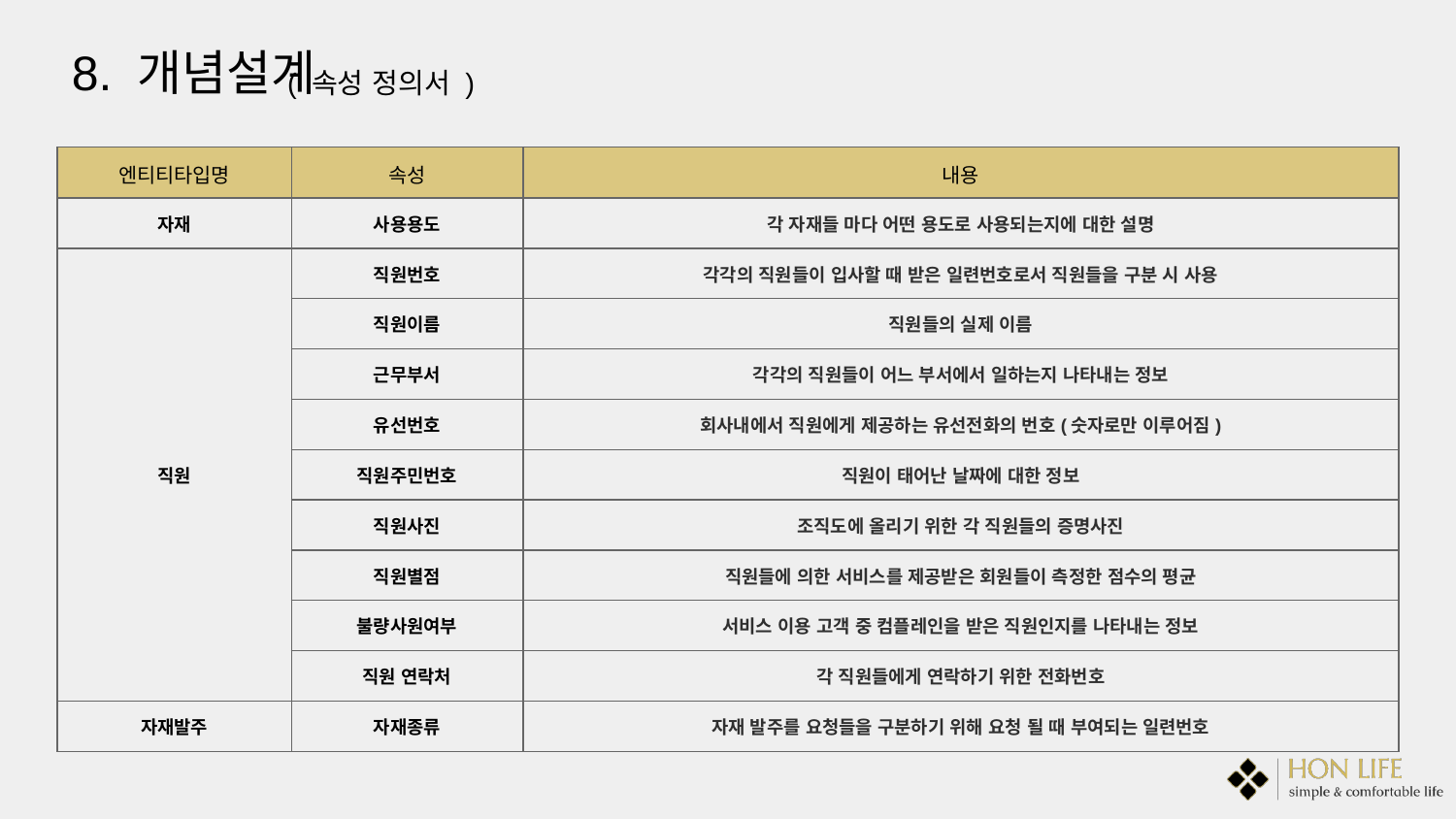

8. 개념설계
( 속성 정의서 )

| 엔티티타입명 | 속성 | 내용 |  |  |
| --- | --- | --- | --- | --- |
| 자재 | 사용용도 | 각 자재들 마다 어떤 용도로 사용되는지에 대한 설명 |  |  |
| 직원 | 직원번호 | 각각의 직원들이 입사할 때 받은 일련번호로서 직원들을 구분 시 사용 |  |  |
|  | 직원이름 | 직원들의 실제 이름 |  |  |
|  | 근무부서 | 각각의 직원들이 어느 부서에서 일하는지 나타내는 정보 |  |  |
|  | 유선번호 | 회사내에서 직원에게 제공하는 유선전화의 번호(숫자로만 이루어짐) |  |  |
|  | 직원주민번호 | 직원이 태어난 날짜에 대한 정보 |  |  |
|  | 직원사진 | 조직도에 올리기 위한 각 직원들의 증명사진 |  |  |
|  | 직원별점 | 직원들에 의한 서비스를 제공받은 회원들이 측정한 점수의 평균 |  |  |
|  | 불량사원여부 | 서비스 이용 고객 중 컴플레인을 받은 직원인지를 나타내는 정보 |  |  |
|  | 직원 연락처 | 각 직원들에게 연락하기 위한 전화번호 |  |  |
| 자재발주 | 자재종류 | 자재 발주를 요청들을 구분하기 위해 요청 될 때 부여되는 일련번호 |  |  |